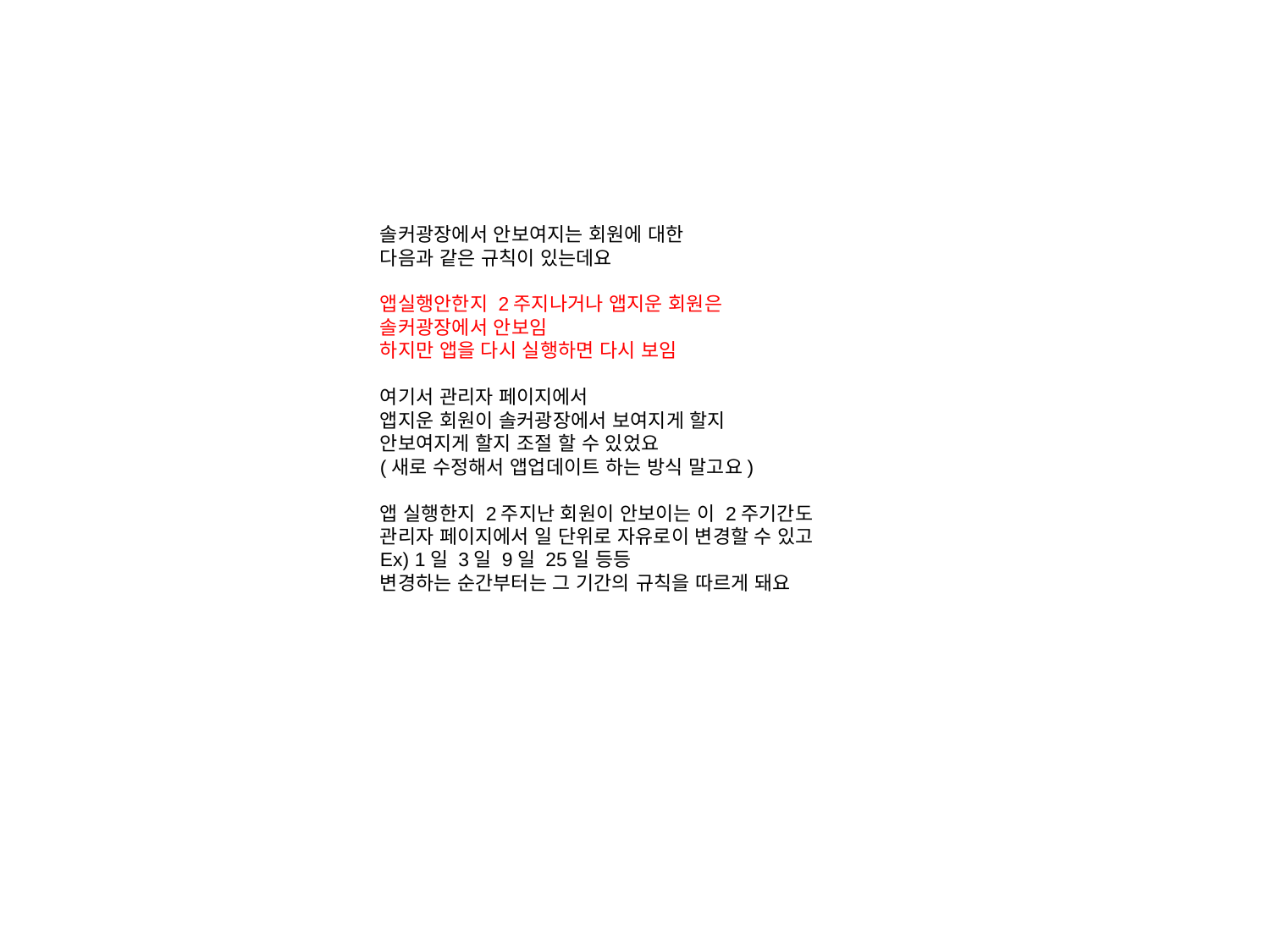

솔커광장에서 안보여지는 회원에 대한
다음과 같은 규칙이 있는데요

앱실행안한지 2주지나거나 앱지운 회원은
솔커광장에서 안보임
하지만 앱을 다시 실행하면 다시 보임

여기서 관리자 페이지에서
앱지운 회원이 솔커광장에서 보여지게 할지
안보여지게 할지 조절 할 수 있었요
(새로 수정해서 앱업데이트 하는 방식 말고요)

앱 실행한지 2주지난 회원이 안보이는 이 2주기간도
관리자 페이지에서 일 단위로 자유로이 변경할 수 있고
Ex) 1일 3일 9일 25일 등등
변경하는 순간부터는 그 기간의 규칙을 따르게 돼요